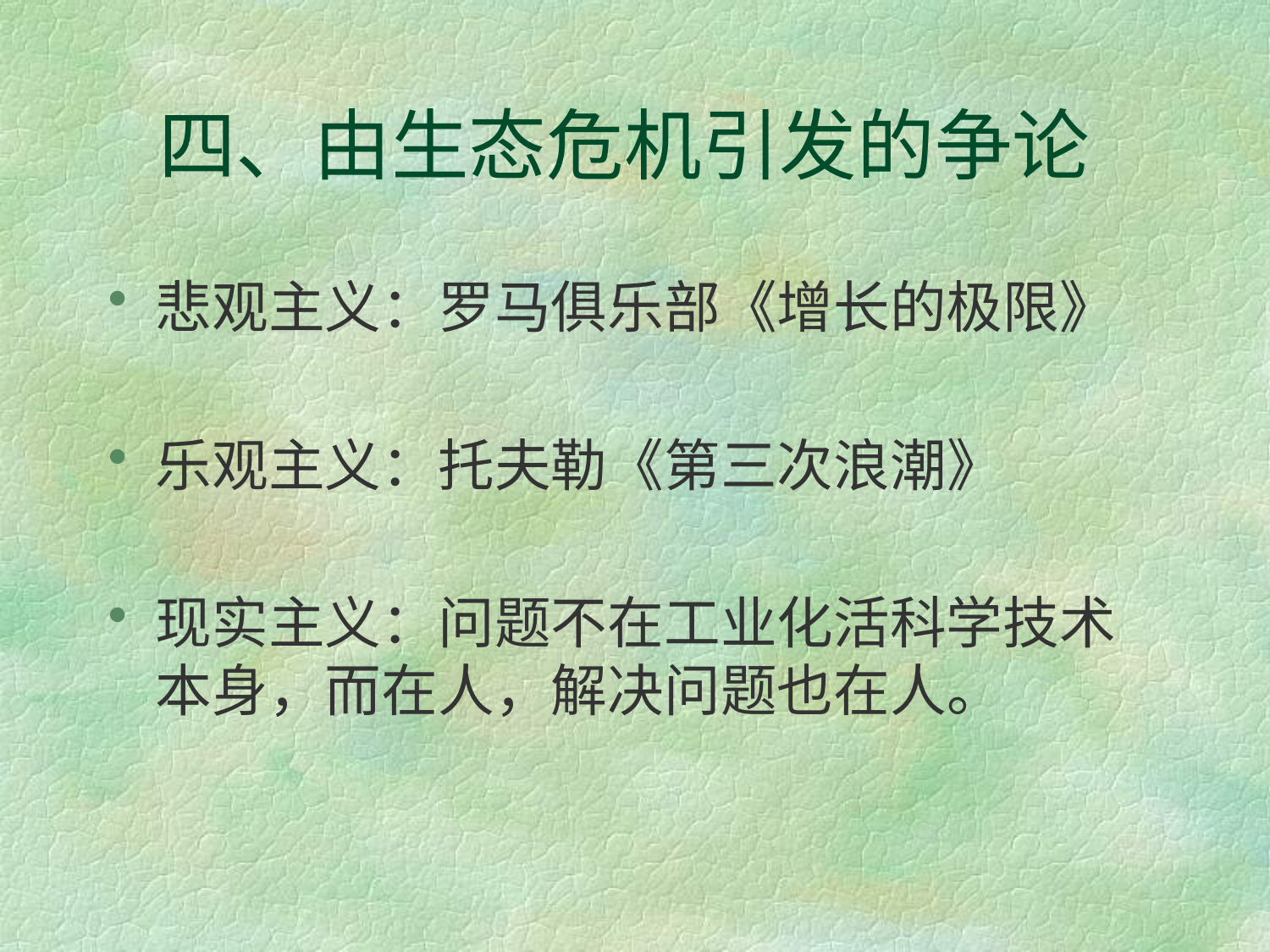

# 四、由生态危机引发的争论

悲观主义：罗马俱乐部《增长的极限》

乐观主义：托夫勒《第三次浪潮》

现实主义：问题不在工业化活科学技术本身，而在人，解决问题也在人。